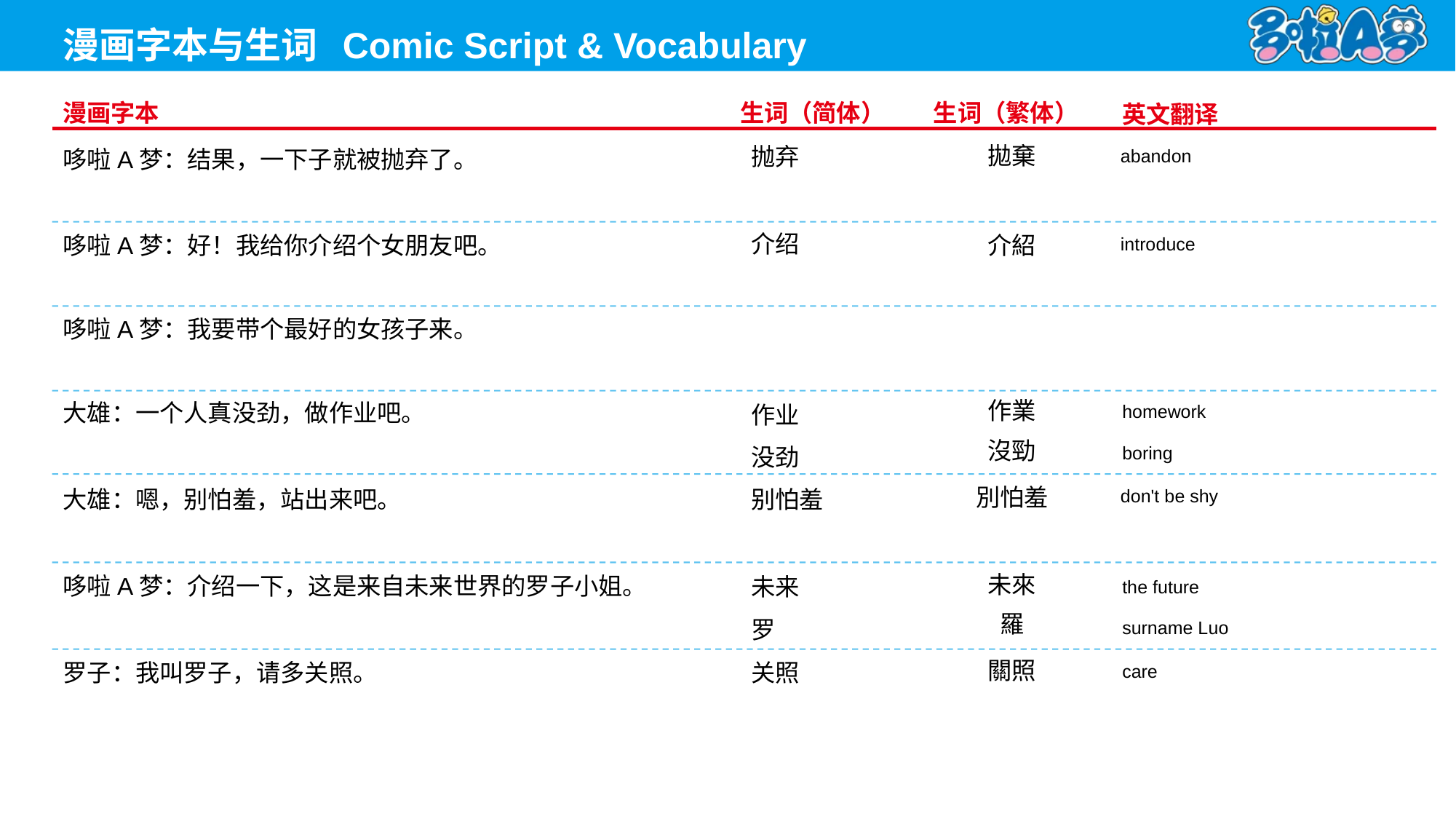

abandon
拋棄
抛弃
哆啦A梦：结果，一下子就被抛弃了。

introduce
介绍
介紹
哆啦A梦：好！我给你介绍个女朋友吧。

哆啦A梦：我要带个最好的女孩子来。

作業
homework
作业
大雄：一个人真没劲，做作业吧。
沒勁
boring
没劲
don't be shy
別怕羞
别怕羞
大雄：嗯，别怕羞，站出来吧。

未來
the future
未来
哆啦A梦：介绍一下，这是来自未来世界的罗子小姐。
羅
surname Luo
罗
關照
care
关照
罗子：我叫罗子，请多关照。